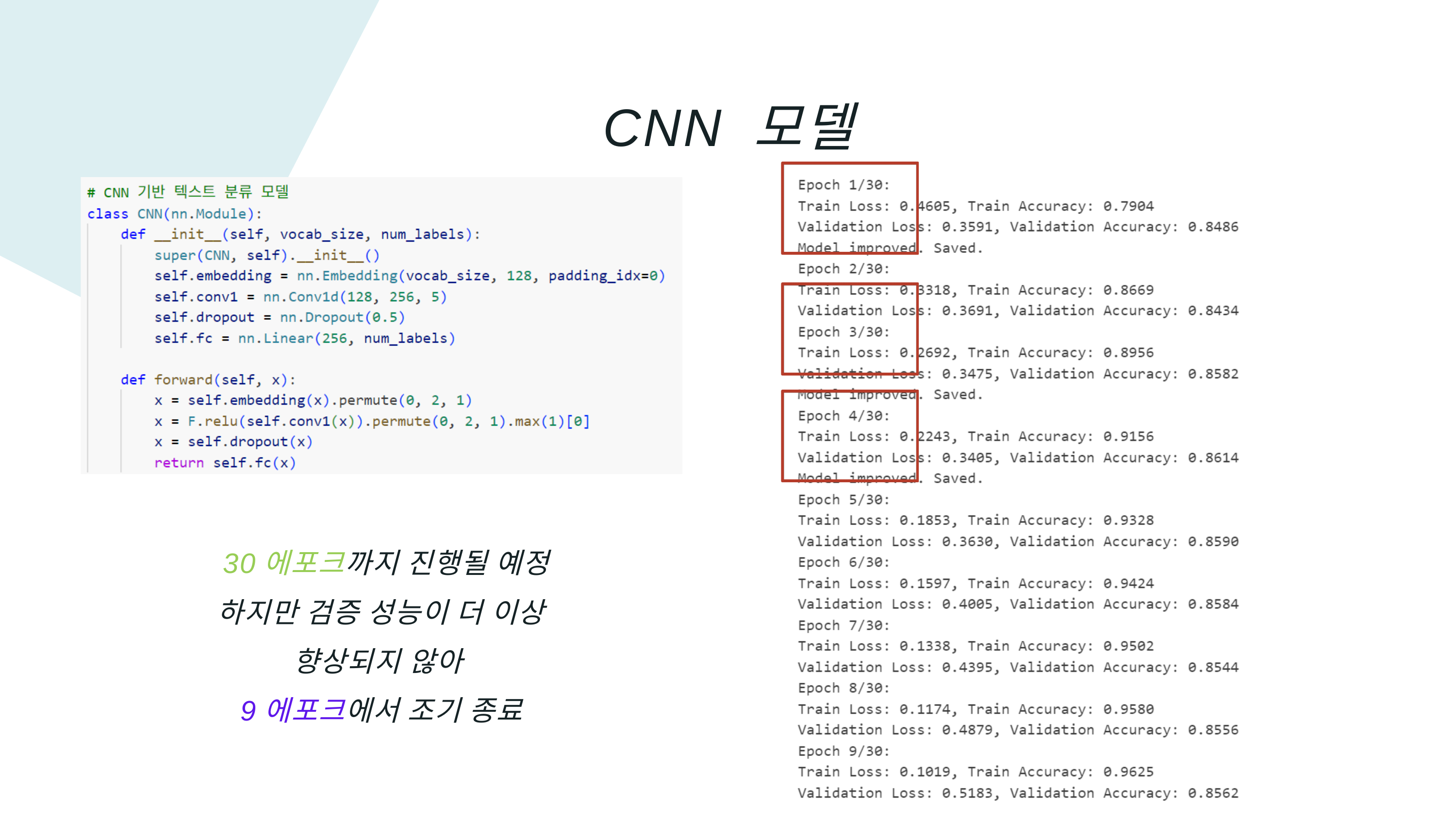

CNN 모델

 30에포크까지 진행될 예정
하지만 검증 성능이 더 이상 향상되지 않아
9에포크에서 조기 종료